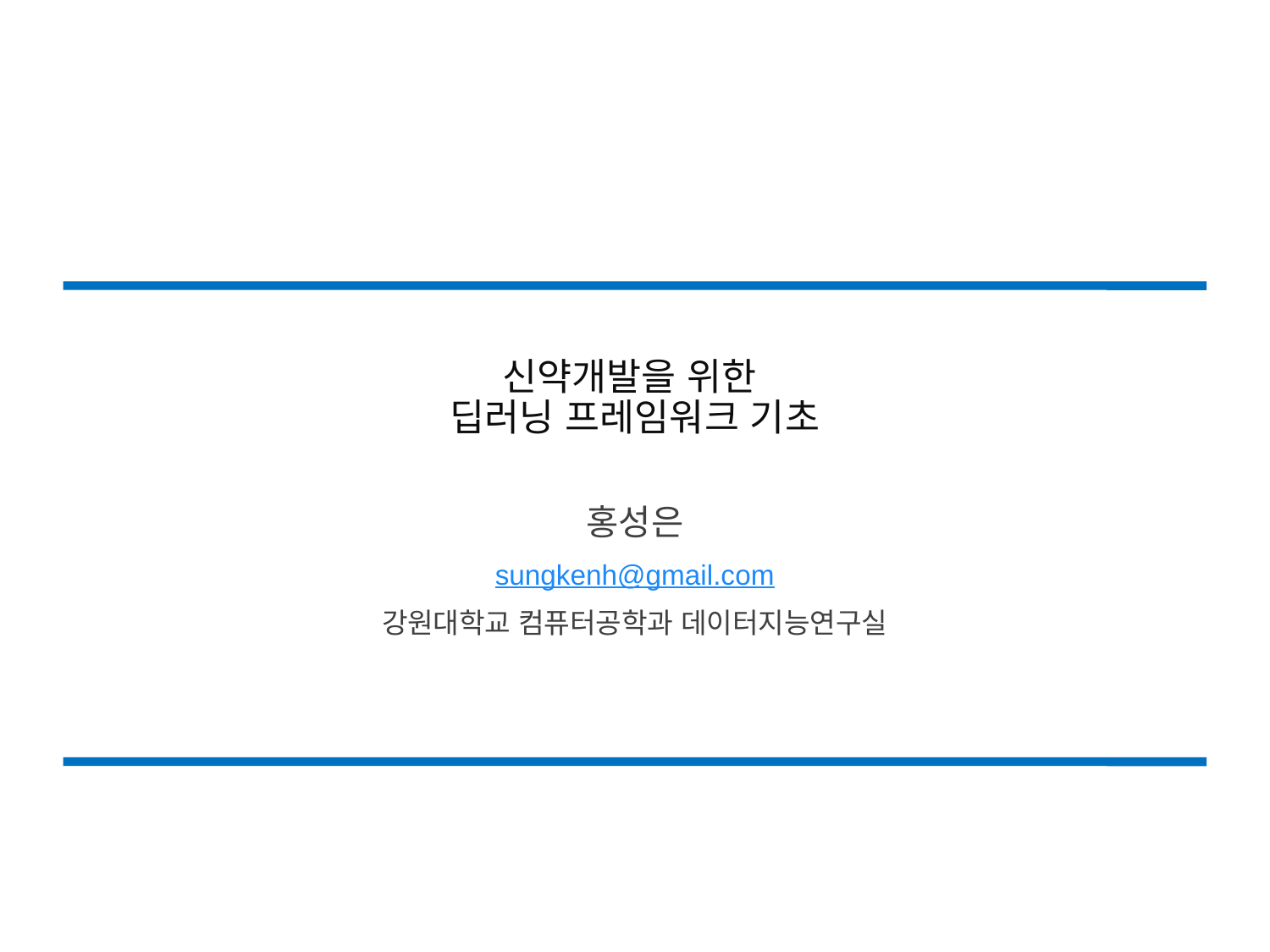

# 신약개발을 위한 딥러닝 프레임워크 기초
홍성은
sungkenh@gmail.com
강원대학교 컴퓨터공학과 데이터지능연구실